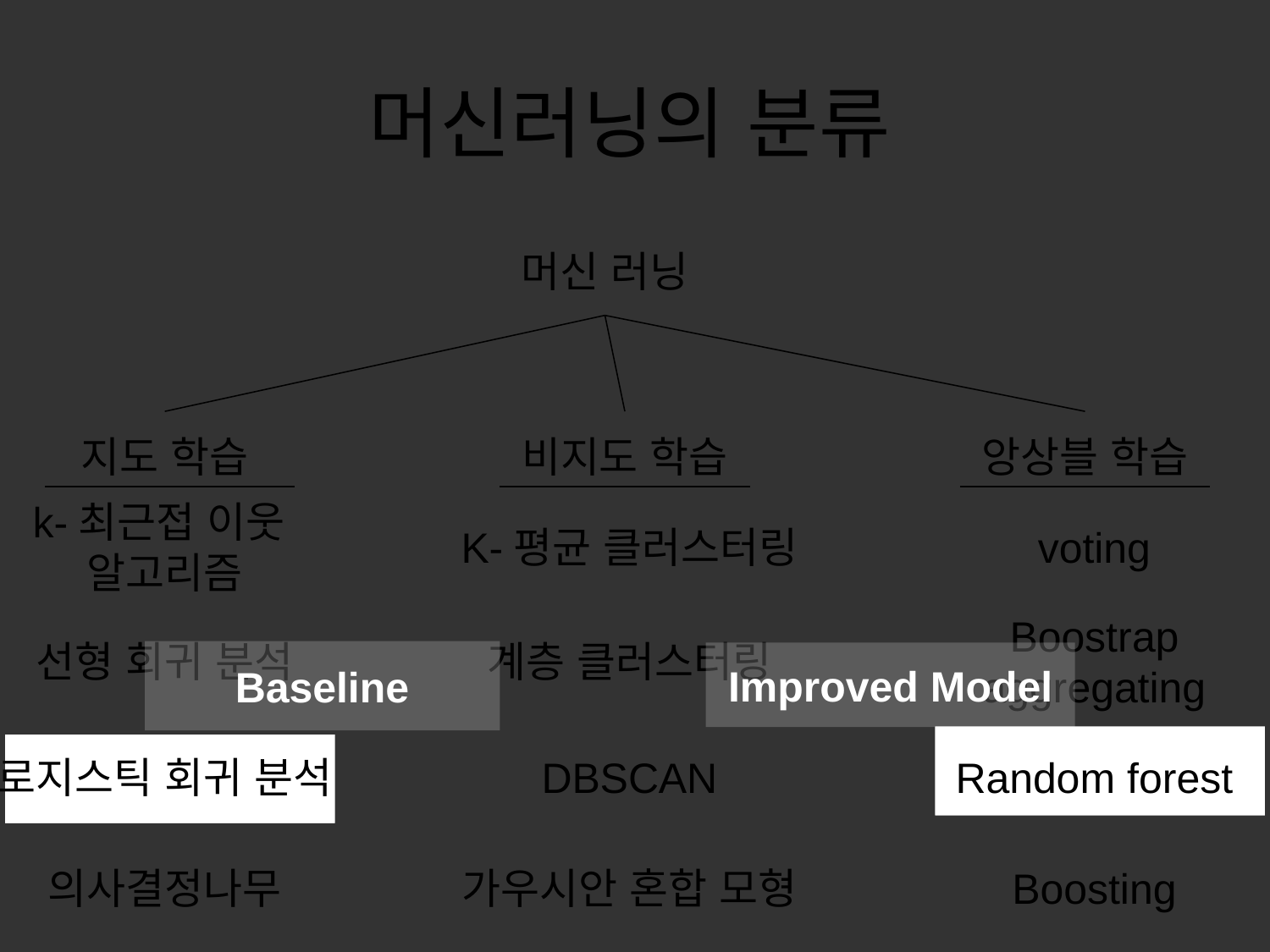

# 머신러닝의 분류
머신 러닝
지도 학습
비지도 학습
앙상블 학습
k-최근접 이웃
알고리즘
K-평균 클러스터링
voting
선형 회귀 분석
계층 클러스터링
Boostrap
aggregating
Baseline
Improved Model
로지스틱 회귀 분석
DBSCAN
Random forest
의사결정나무
가우시안 혼합 모형
Boosting